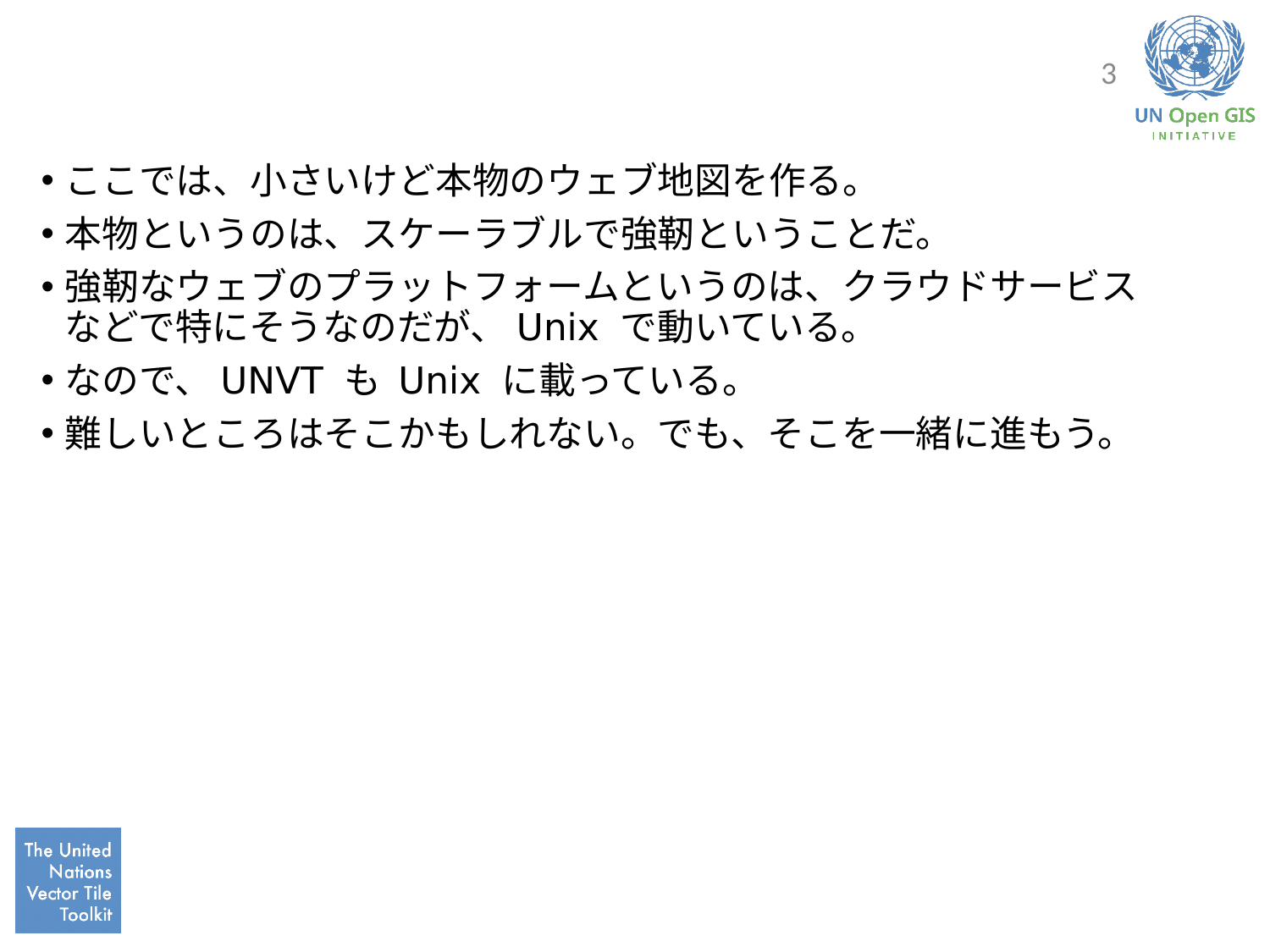

#
3
ここでは、小さいけど本物のウェブ地図を作る。
本物というのは、スケーラブルで強靭ということだ。
強靭なウェブのプラットフォームというのは、クラウドサービスなどで特にそうなのだが、Unix で動いている。
なので、UNVT も Unix に載っている。
難しいところはそこかもしれない。でも、そこを一緒に進もう。